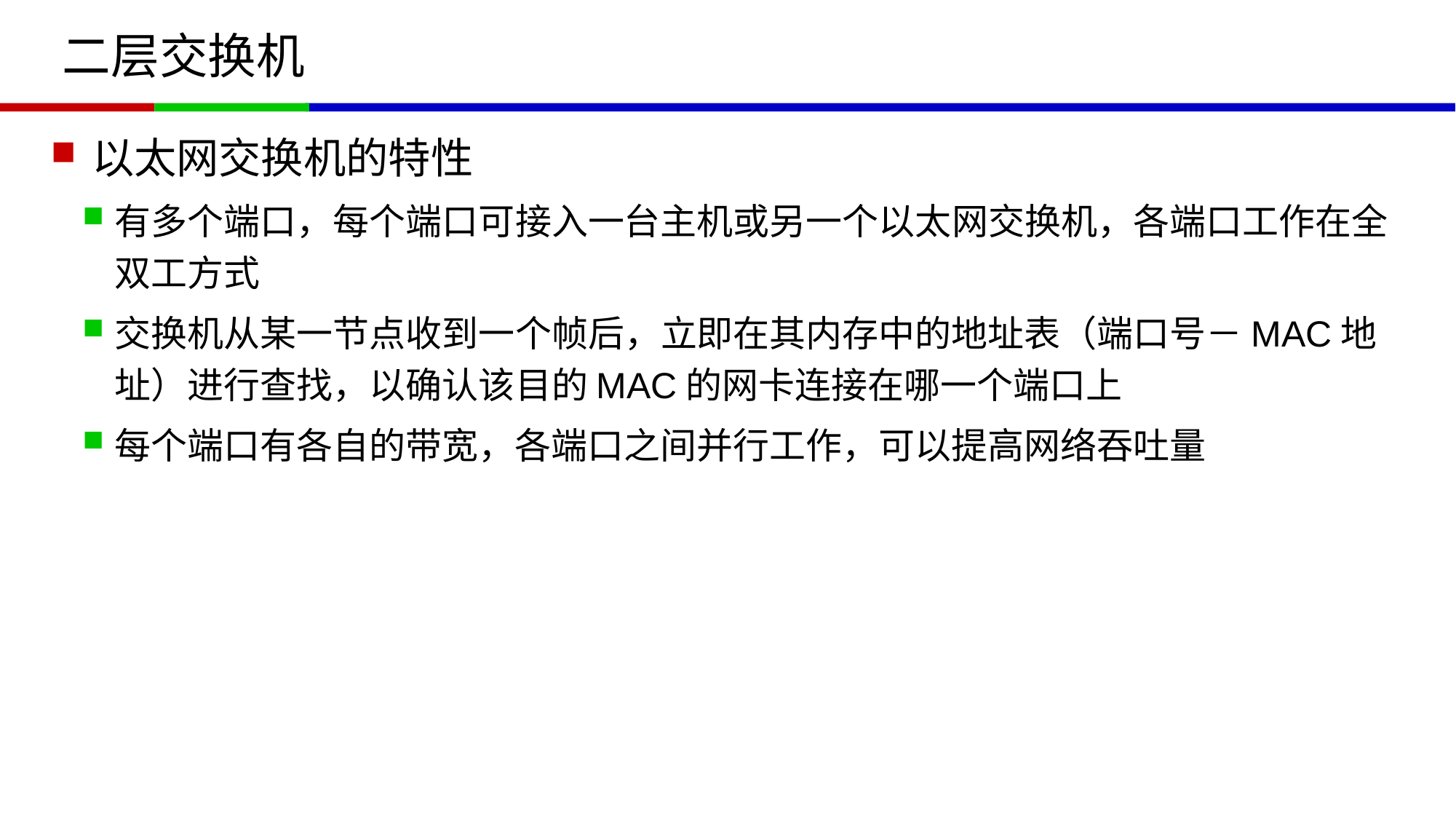

# 二层交换机
以太网交换机的特性
有多个端口，每个端口可接入一台主机或另一个以太网交换机，各端口工作在全双工方式
交换机从某一节点收到一个帧后，立即在其内存中的地址表（端口号－MAC地址）进行查找，以确认该目的MAC的网卡连接在哪一个端口上
每个端口有各自的带宽，各端口之间并行工作，可以提高网络吞吐量

214